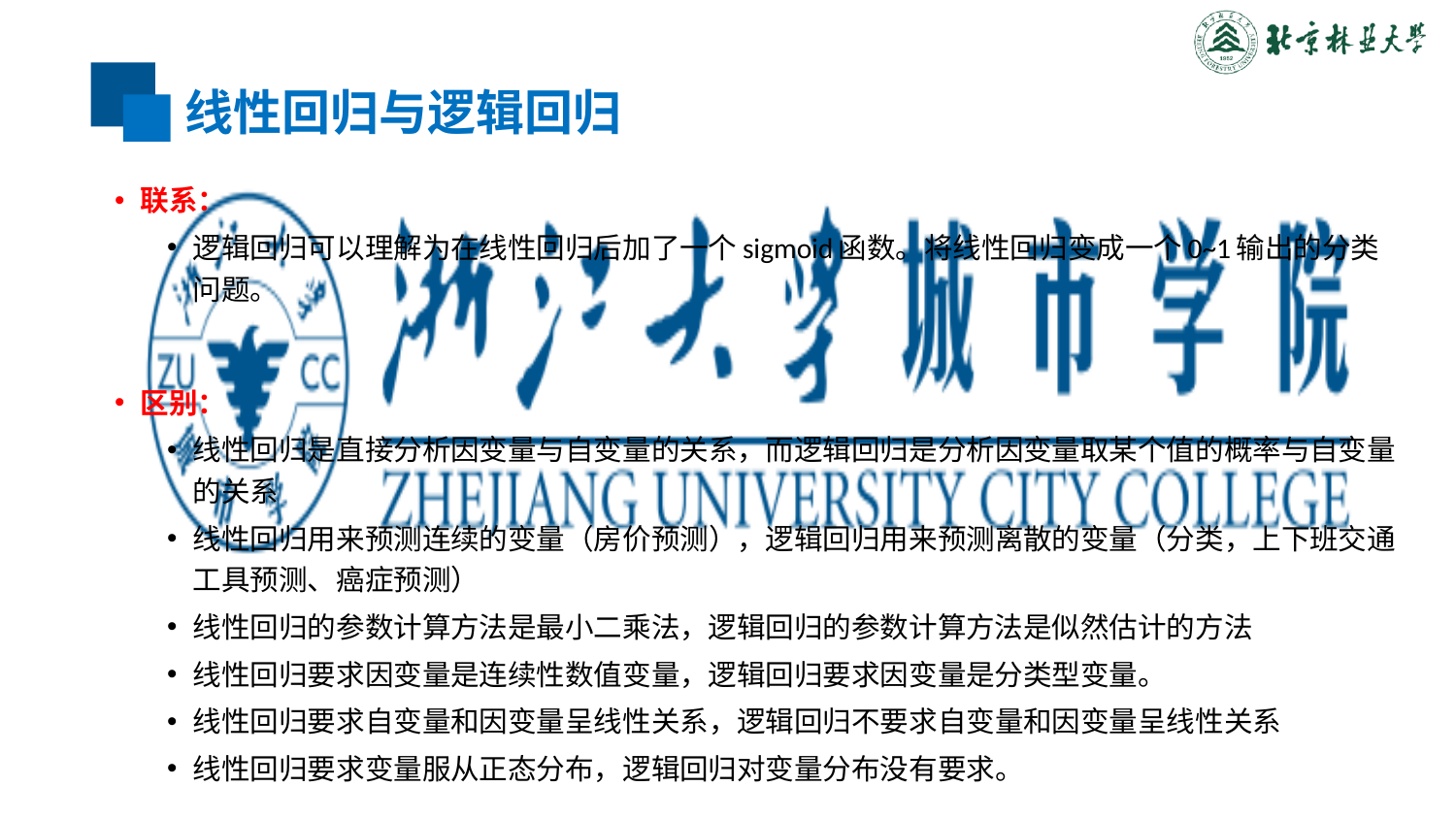

# 线性回归与逻辑回归

联系：
逻辑回归可以理解为在线性回归后加了一个sigmoid函数。将线性回归变成一个0~1输出的分类问题。

区别：
线性回归是直接分析因变量与自变量的关系，而逻辑回归是分析因变量取某个值的概率与自变量的关系
线性回归用来预测连续的变量（房价预测），逻辑回归用来预测离散的变量（分类，上下班交通工具预测、癌症预测）
线性回归的参数计算方法是最小二乘法，逻辑回归的参数计算方法是似然估计的方法
线性回归要求因变量是连续性数值变量，逻辑回归要求因变量是分类型变量。
线性回归要求自变量和因变量呈线性关系，逻辑回归不要求自变量和因变量呈线性关系
线性回归要求变量服从正态分布，逻辑回归对变量分布没有要求。